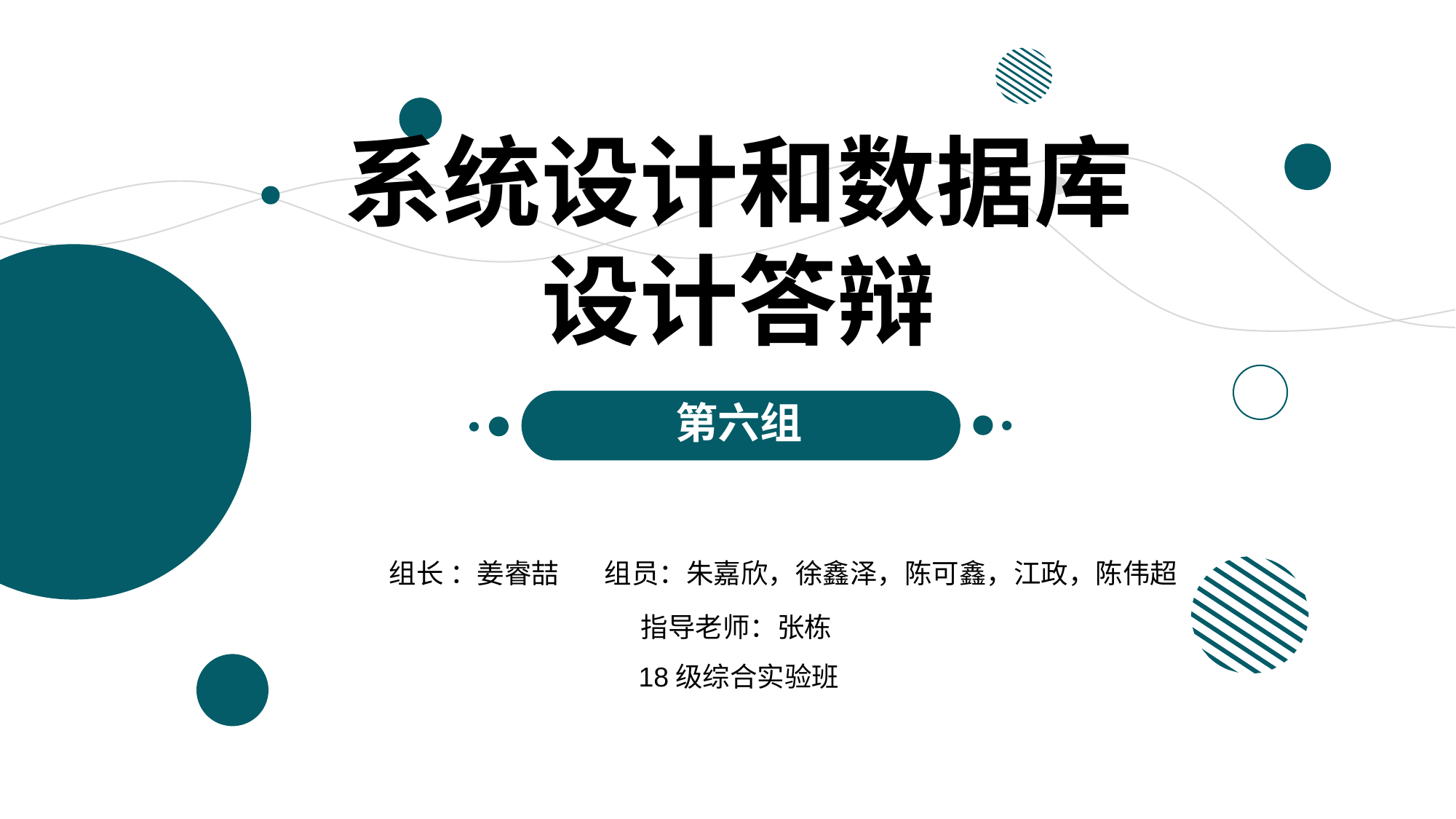

系统设计和数据库设计答辩

第六组

组长 ：姜睿喆
组员：朱嘉欣，徐鑫泽，陈可鑫，江政，陈伟超

指导老师：张栋

18级综合实验班